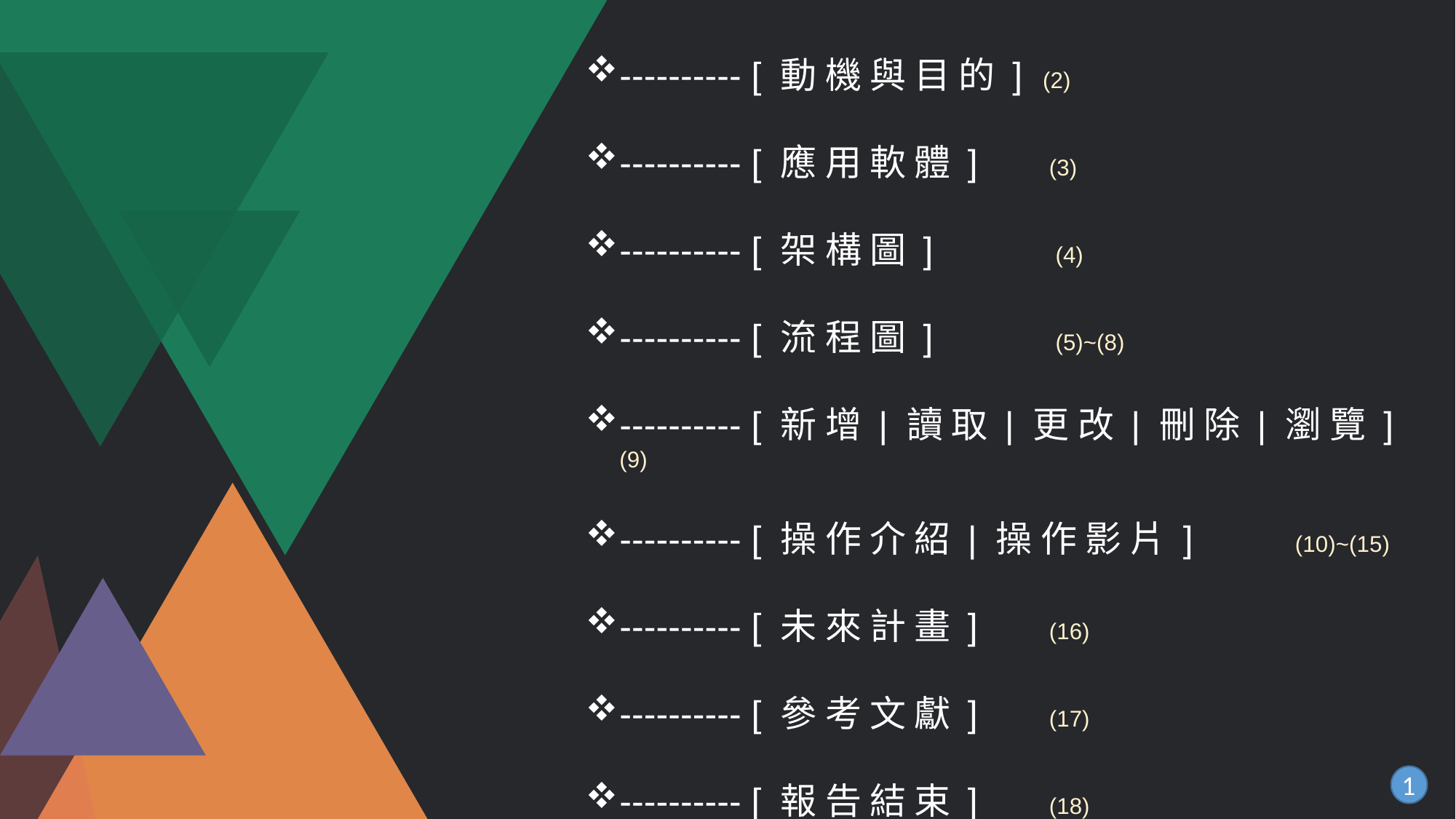

---------- [ 動 機 與 目 的 ]  (2)
---------- [ 應 用 軟 體 ]       (3)
---------- [ 架 構 圖 ]            (4)
---------- [ 流 程 圖 ]            (5)~(8)
---------- [ 新 增 | 讀 取 | 更 改 | 刪 除 | 瀏 覽 ]  (9)

---------- [ 操 作 介 紹 | 操 作 影 片 ]          (10)~(15)

---------- [ 未 來 計 畫 ]       (16)

---------- [ 參 考 文 獻 ]       (17)

---------- [ 報 告 結 束 ]       (18)

1